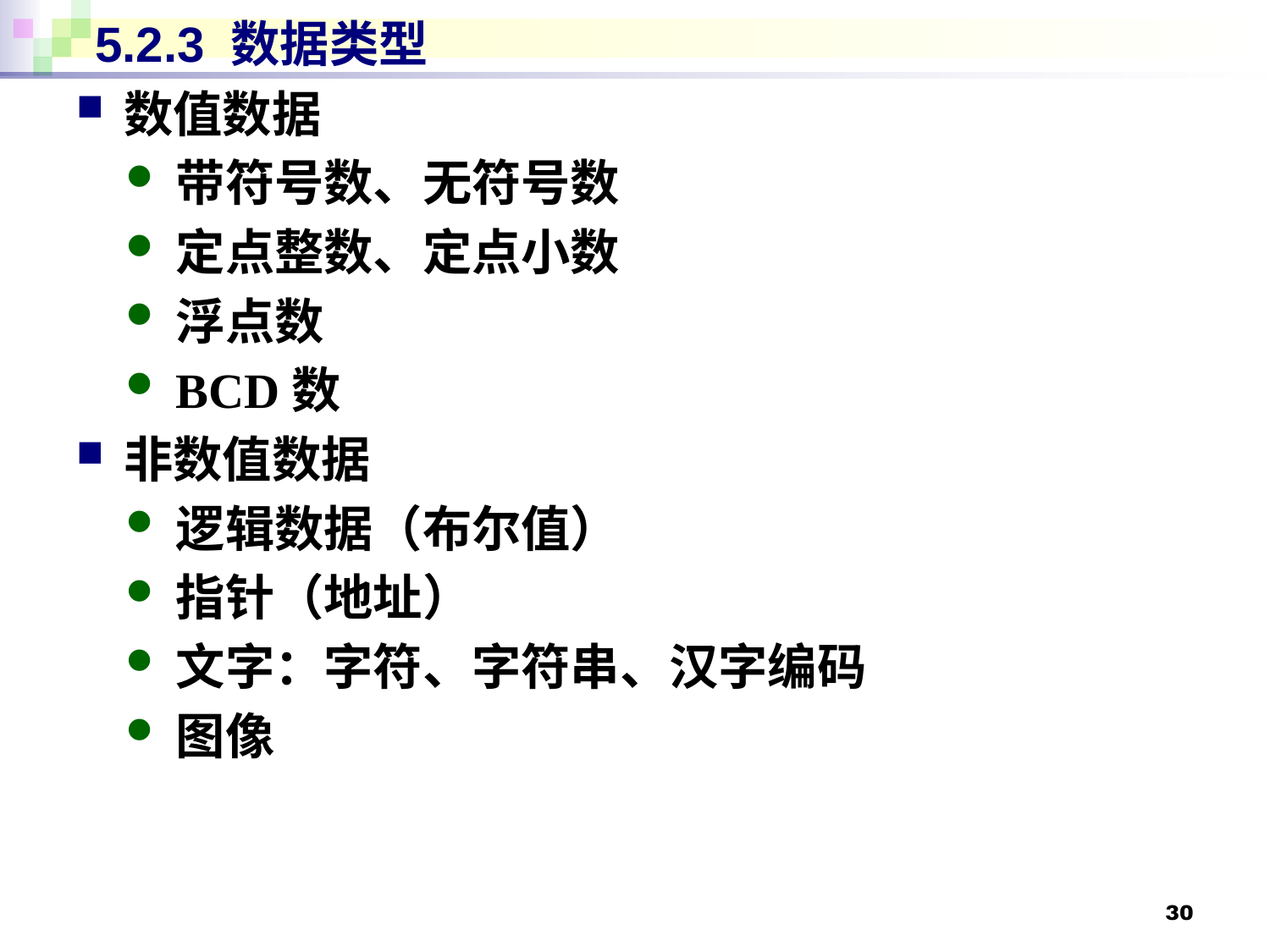

# 5.2.3 数据类型
数值数据
带符号数、无符号数
定点整数、定点小数
浮点数
BCD数
非数值数据
逻辑数据（布尔值）
指针（地址）
文字：字符、字符串、汉字编码
图像
30